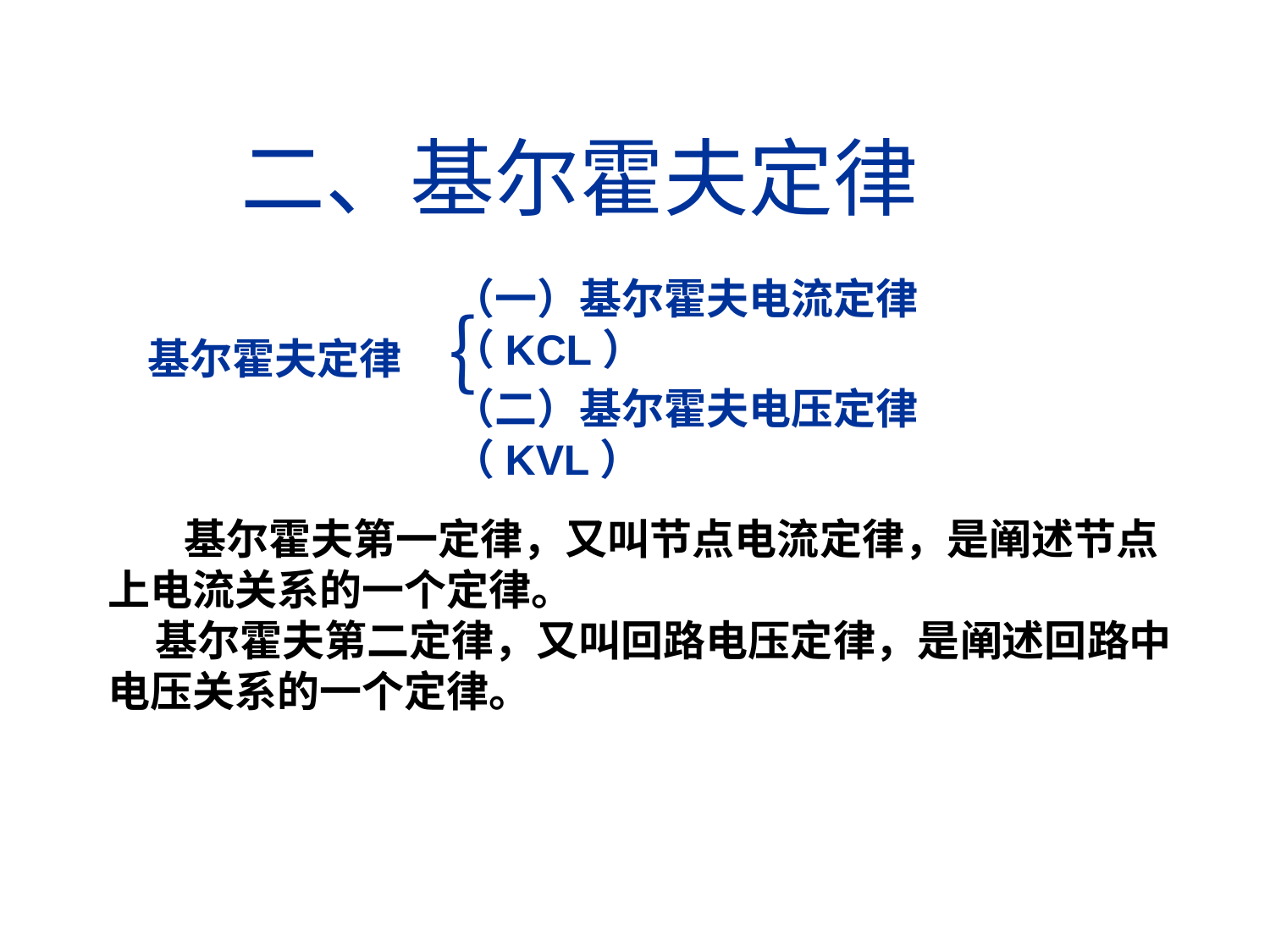

川庆培训中心、四川石油学校
CCDC Training Center、Sichuan Petroleum School
二、基尔霍夫定律
（一）基尔霍夫电流定律（KCL）
｛
基尔霍夫定律
（二）基尔霍夫电压定律（KVL）
       基尔霍夫第一定律，又叫节点电流定律，是阐述节点上电流关系的一个定律。
    基尔霍夫第二定律，又叫回路电压定律，是阐述回路中电压关系的一个定律。